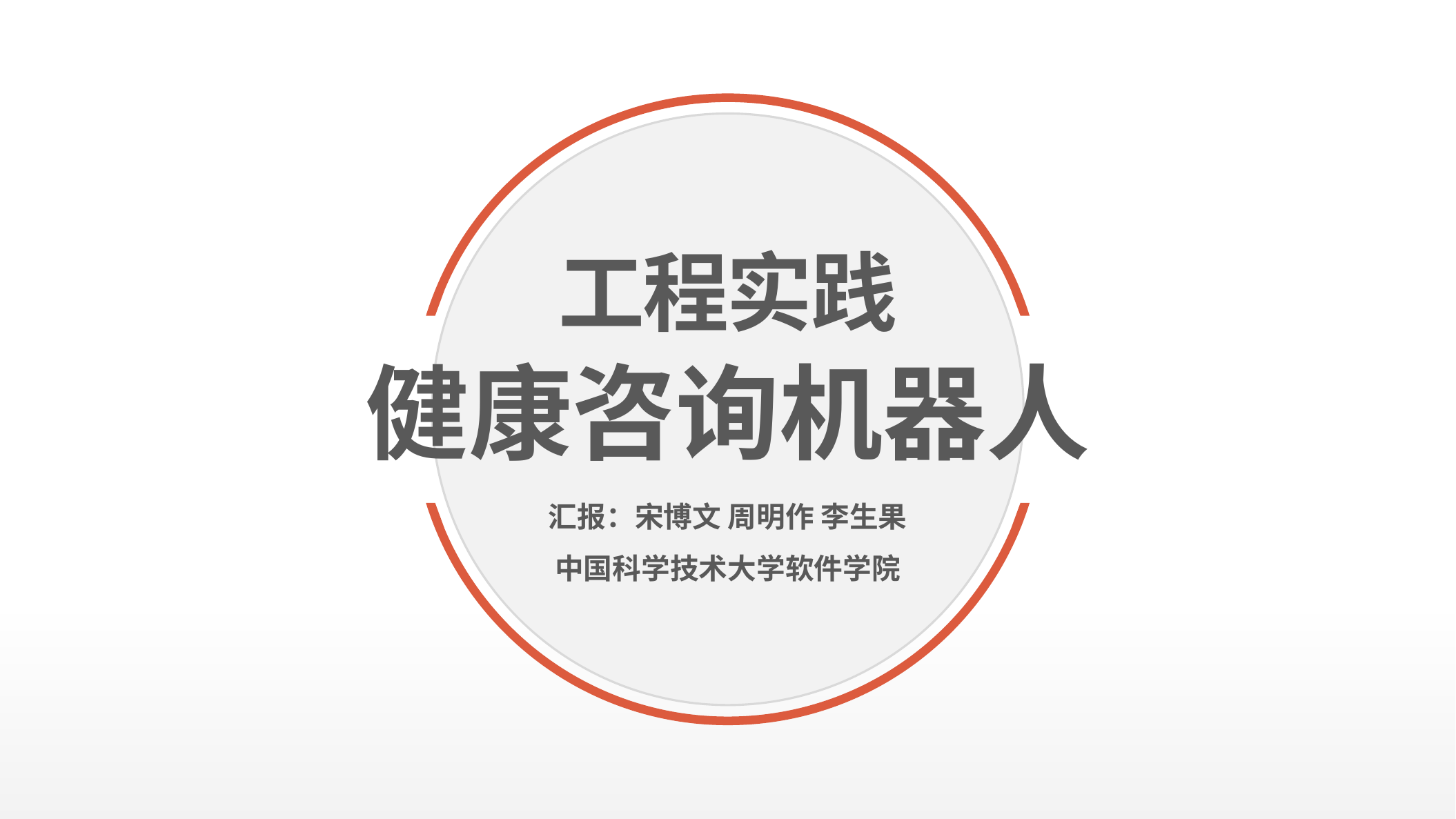

工程实践
健康咨询机器人
汇报：宋博文 周明作 李生果
中国科学技术大学软件学院